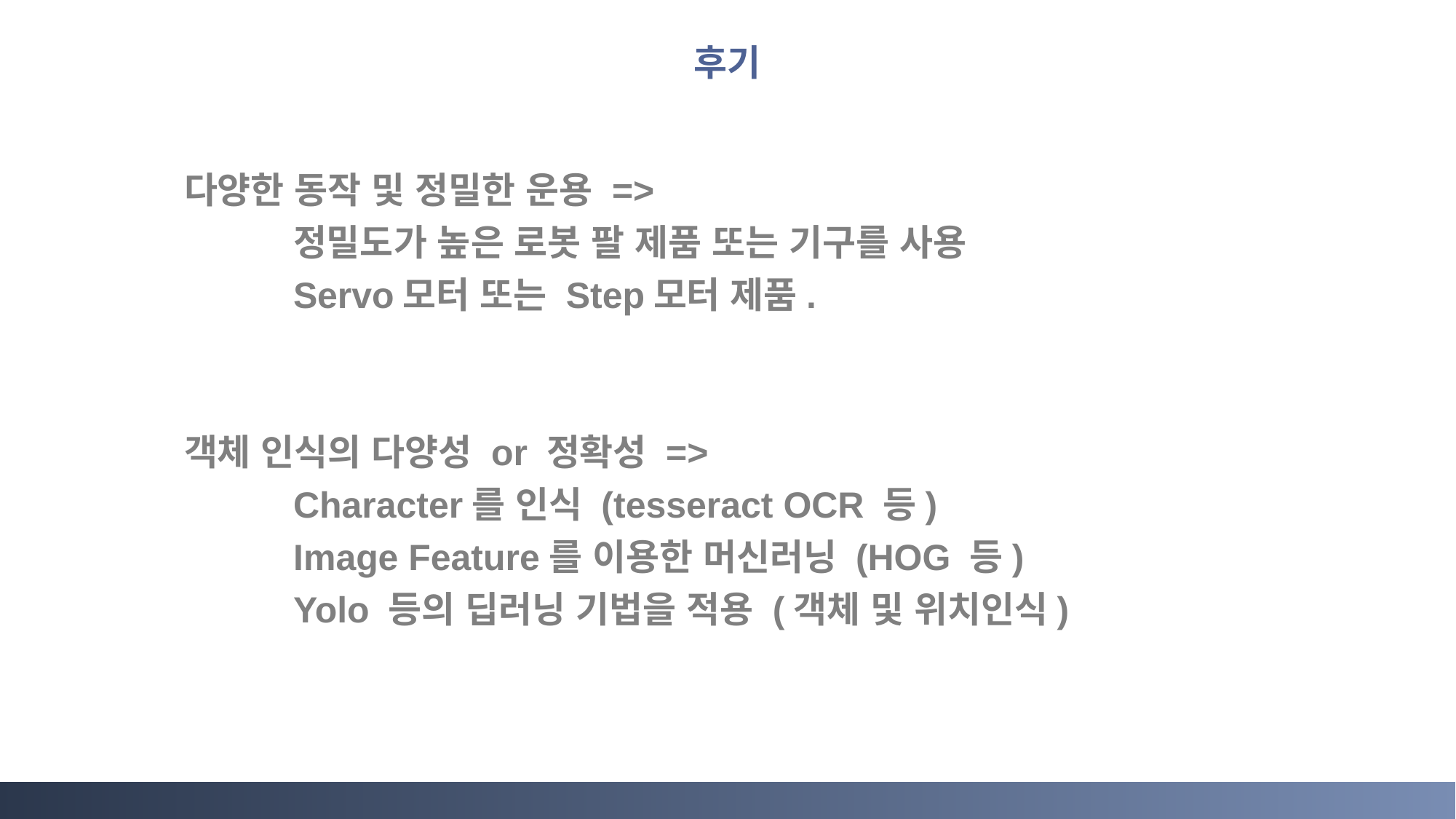

후기
다양한 동작 및 정밀한 운용 =>
	정밀도가 높은 로봇 팔 제품 또는 기구를 사용
	Servo모터 또는 Step모터 제품.

객체 인식의 다양성 or 정확성 =>
	Character를 인식 (tesseract OCR 등)
	Image Feature를 이용한 머신러닝 (HOG 등)
	Yolo 등의 딥러닝 기법을 적용 (객체 및 위치인식)